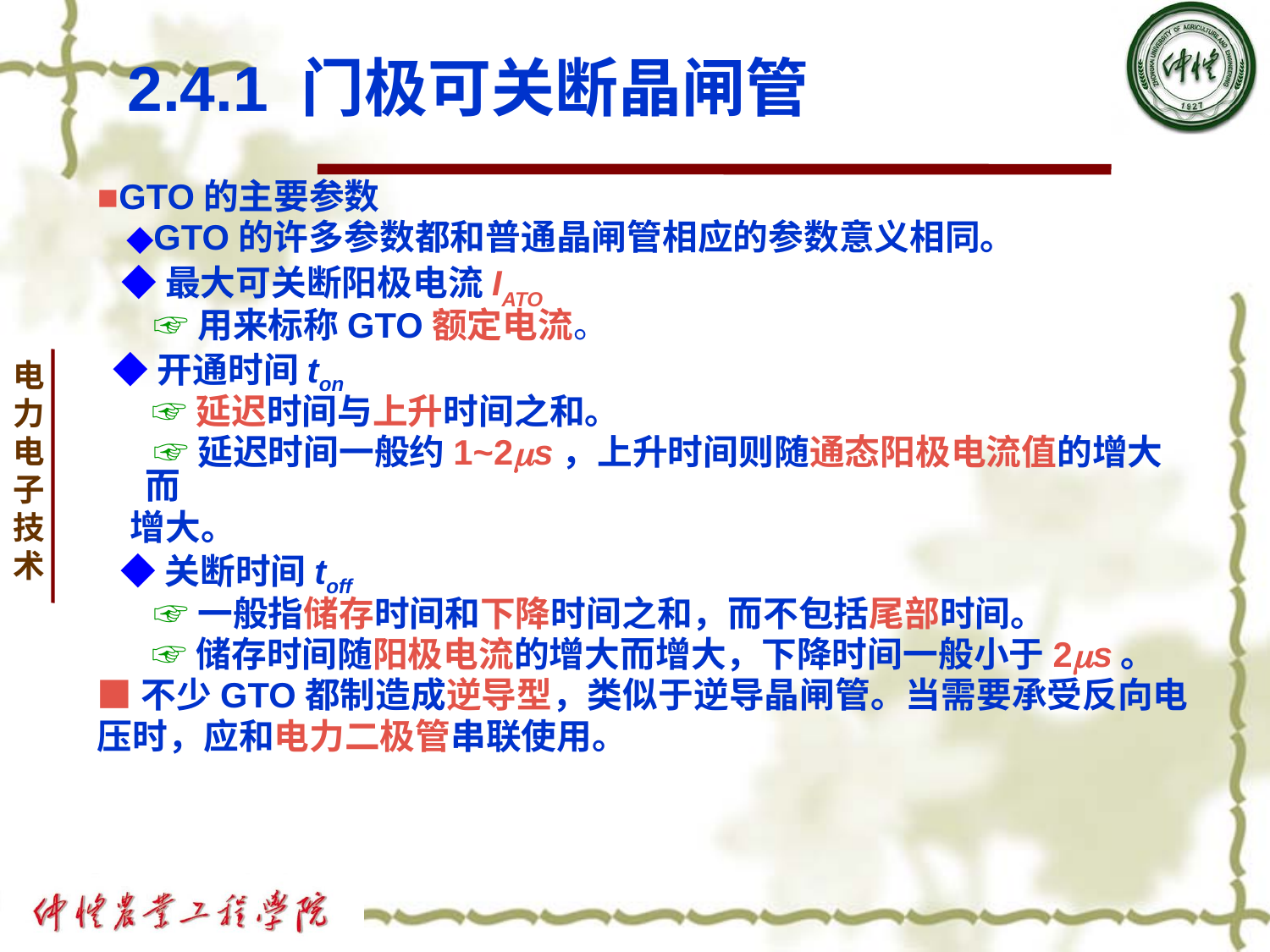

# 2.4.1 门极可关断晶闸管
■GTO的主要参数
   ◆GTO的许多参数都和普通晶闸管相应的参数意义相同。
   ◆最大可关断阳极电流IATO
       ☞用来标称GTO额定电流。
  ◆开通时间ton
       ☞延迟时间与上升时间之和。
       ☞延迟时间一般约1~2μs，上升时间则随通态阳极电流值的增大而
   增大。
   ◆关断时间toff
       ☞一般指储存时间和下降时间之和，而不包括尾部时间。
       ☞储存时间随阳极电流的增大而增大，下降时间一般小于2μs。
■不少GTO都制造成逆导型，类似于逆导晶闸管。当需要承受反向电
压时，应和电力二极管串联使用。